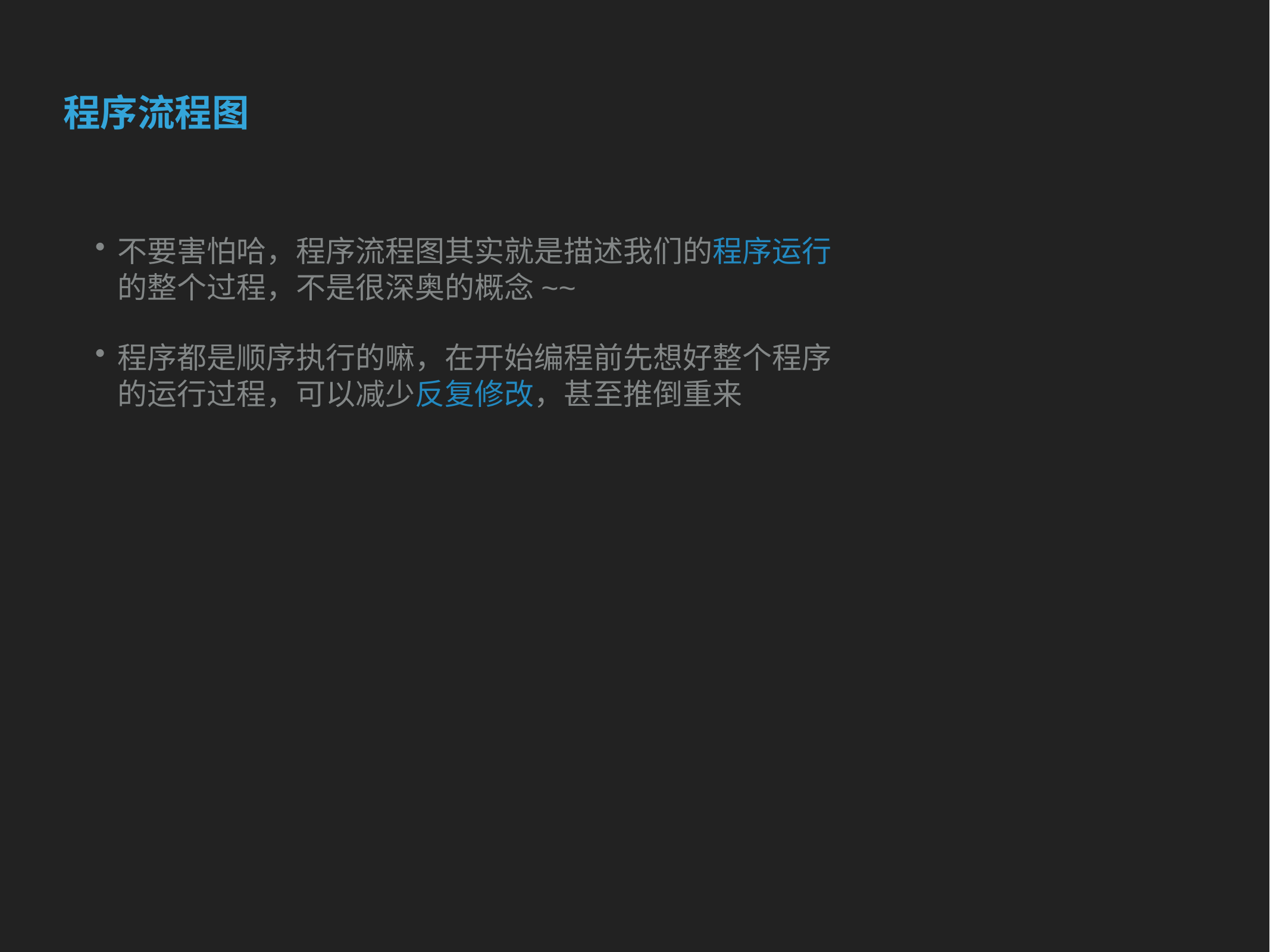

程序流程图
不要害怕哈，程序流程图其实就是描述我们的程序运行的整个过程，不是很深奥的概念~~
程序都是顺序执行的嘛，在开始编程前先想好整个程序的运行过程，可以减少反复修改，甚至推倒重来